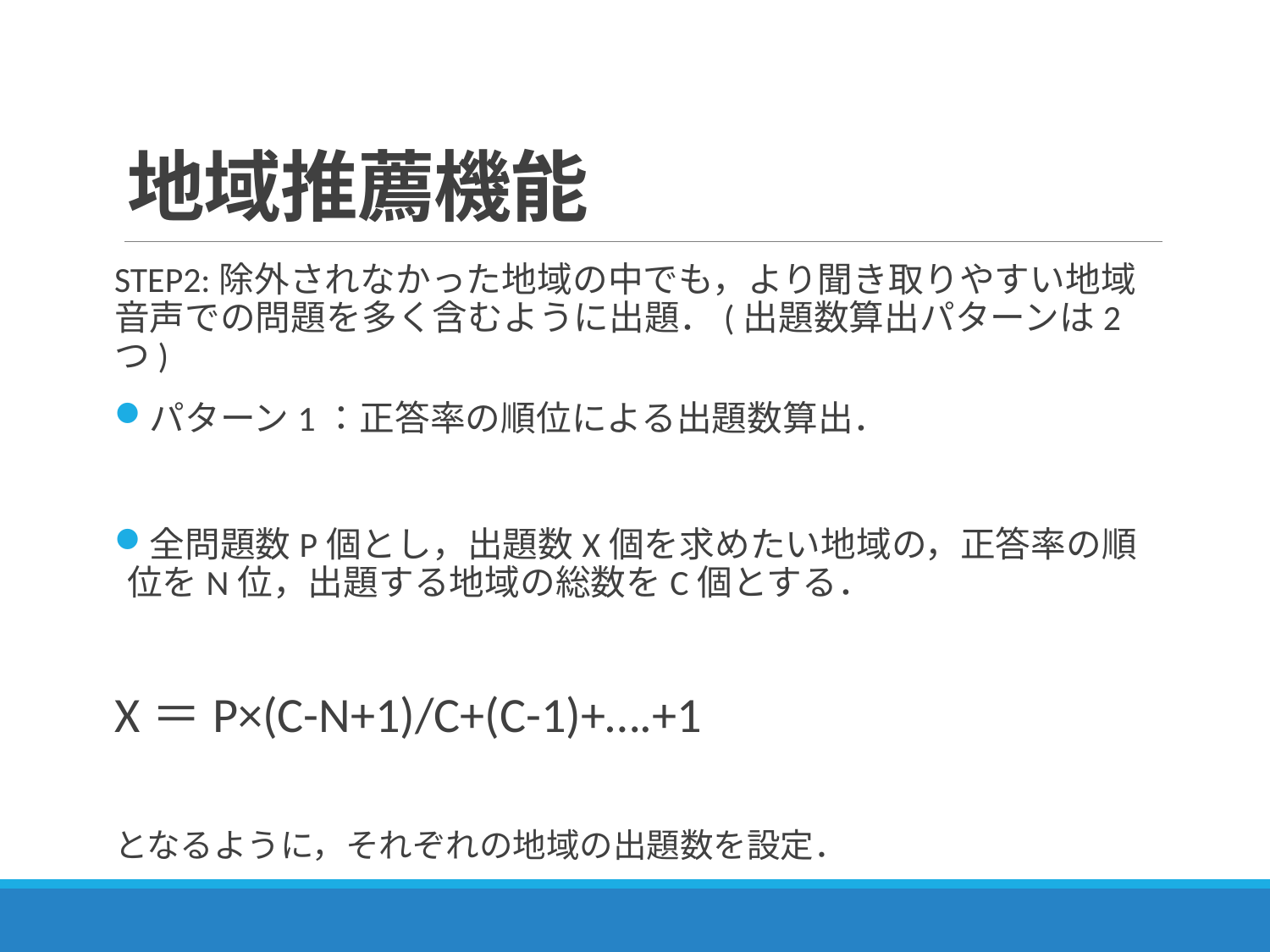

# 地域推薦機能
STEP2:除外されなかった地域の中でも，より聞き取りやすい地域音声での問題を多く含むように出題．(出題数算出パターンは2つ)
パターン1：正答率の順位による出題数算出．

全問題数P個とし，出題数X個を求めたい地域の，正答率の順位をN位，出題する地域の総数をC個とする．

X＝P×(C-N+1)/C+(C-1)+….+1

となるように，それぞれの地域の出題数を設定．
15